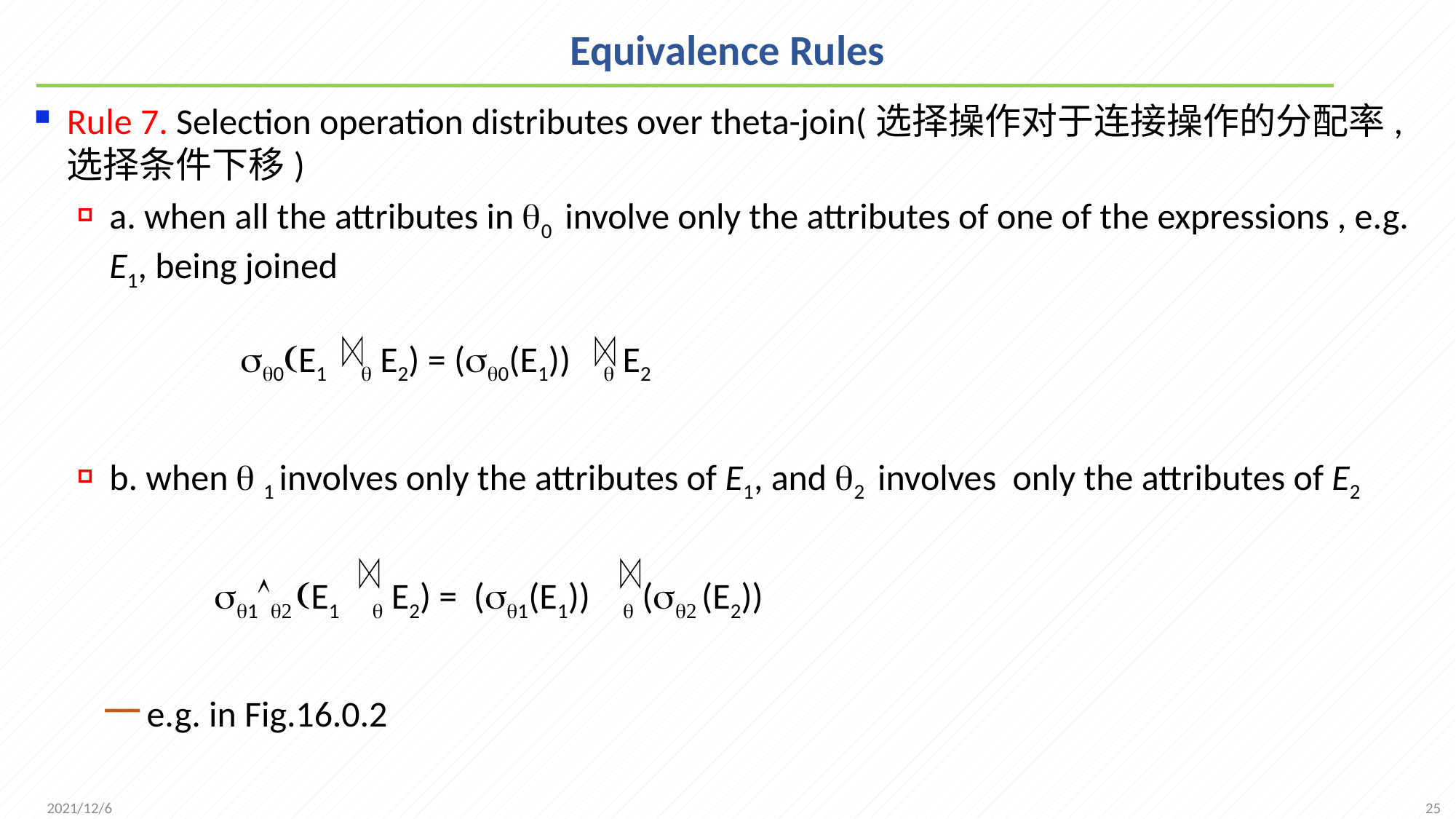

# Equivalence Rules
Rule 7. Selection operation distributes over theta-join(选择操作对于连接操作的分配率,选择条件下移)
a. when all the attributes in θ0  involve only the attributes of one of the expressions , e.g. E1, being joined
                σθ0(E1     θ E2) = (σθ0(E1))    θ E2

b. when θ 1 involves only the attributes of E1, and θ2  involves  only the attributes of E2

                      σθ1∧θ2 (E1    θ E2) =  (σθ1(E1))    θ (σθ2 (E2))

e.g. in Fig.16.0.2

25
2021/12/6